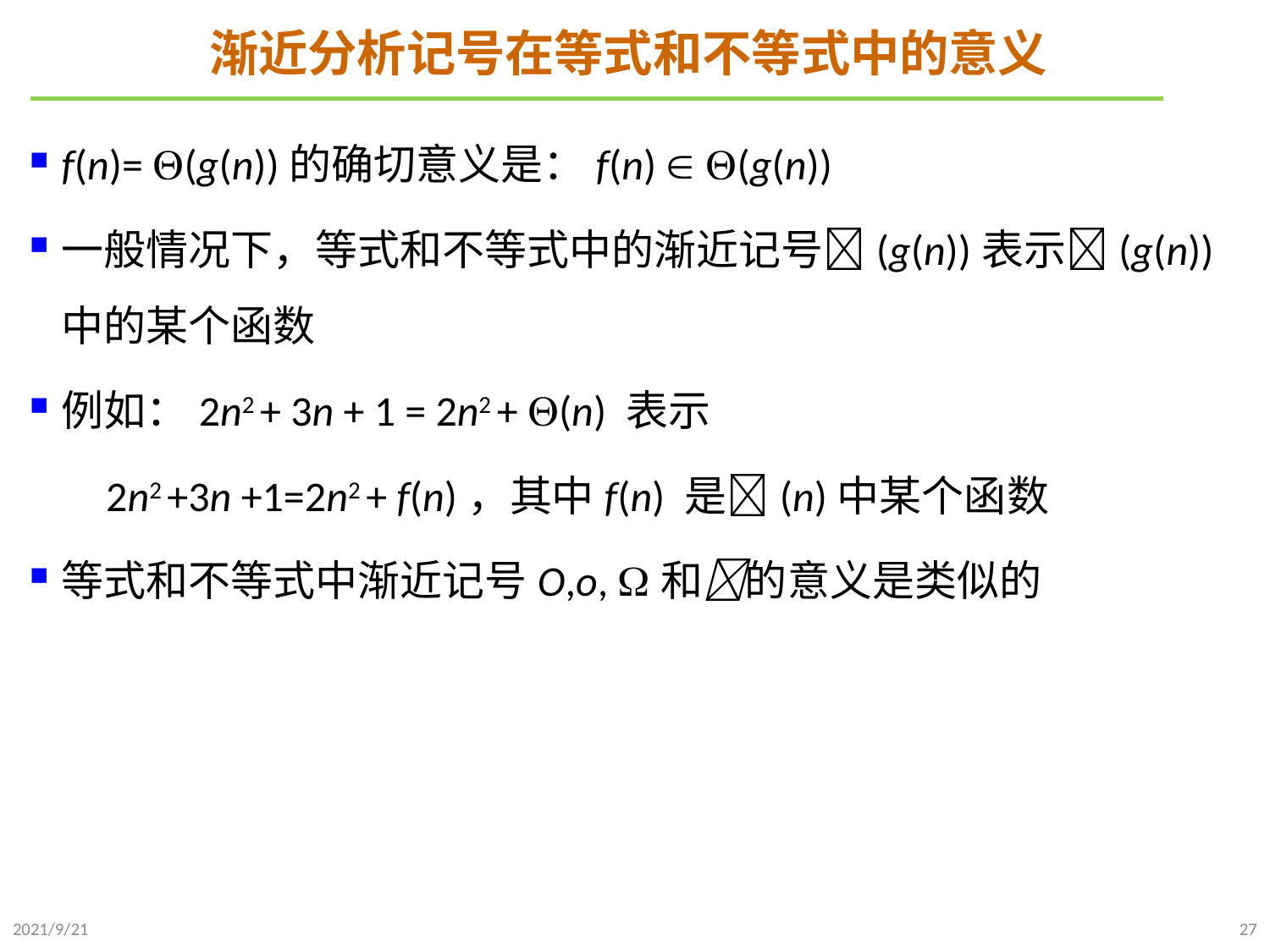

# 渐近分析记号在等式和不等式中的意义
f(n)= Θ(g(n))的确切意义是：f(n) ∈ Θ(g(n))
一般情况下，等式和不等式中的渐近记号Θ(g(n))表示Θ(g(n))中的某个函数
例如：2n2 + 3n + 1 = 2n2 + Θ(n) 表示
        2n2 +3n +1=2n2 + f(n)，其中f(n) 是Θ(n)中某个函数
等式和不等式中渐近记号O,o, Ω和ω的意义是类似的

2021/9/21
27